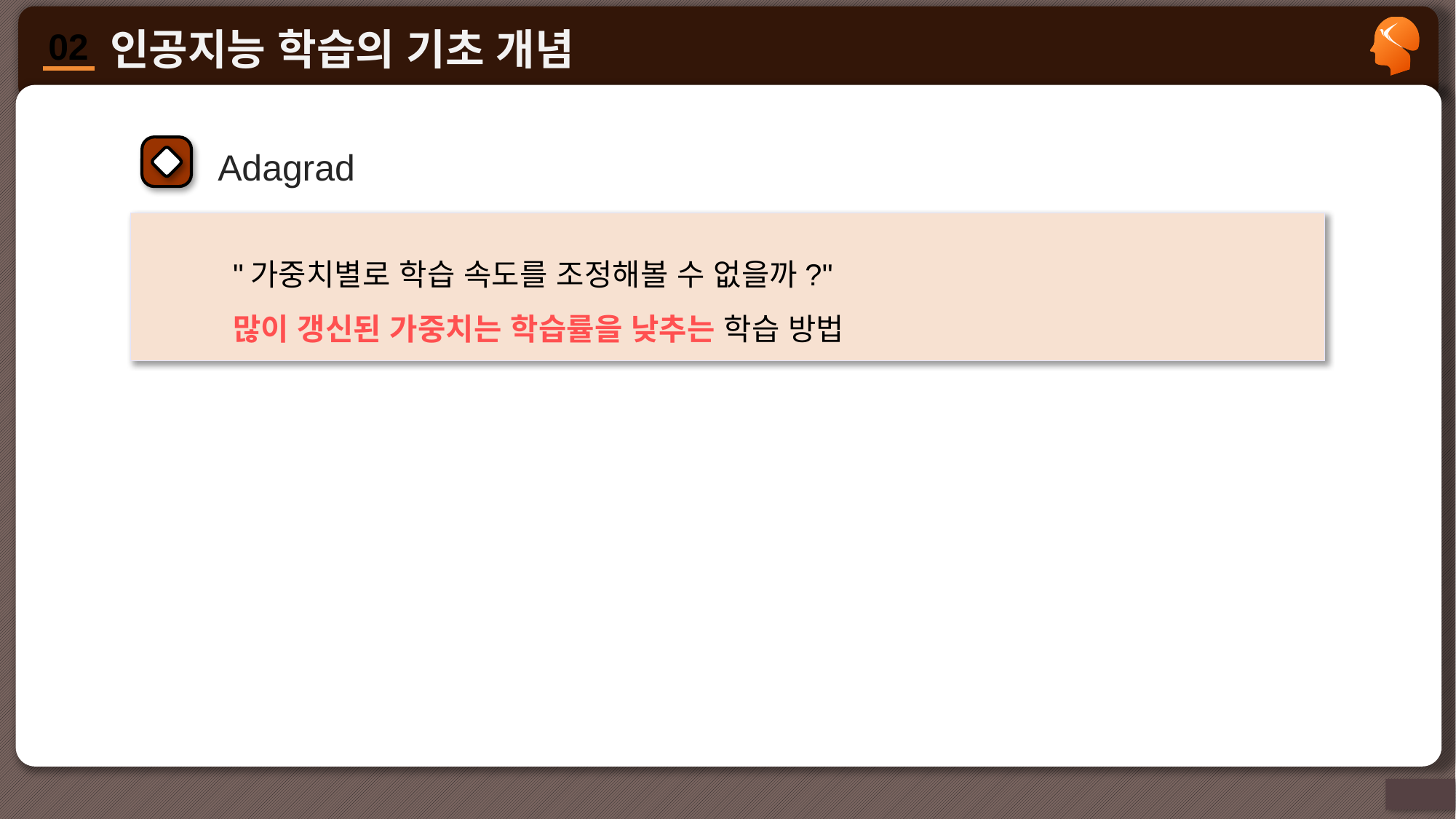

Adagrad

"가중치별로 학습 속도를 조정해볼 수 없을까?"
많이 갱신된 가중치는 학습률을 낮추는 학습 방법